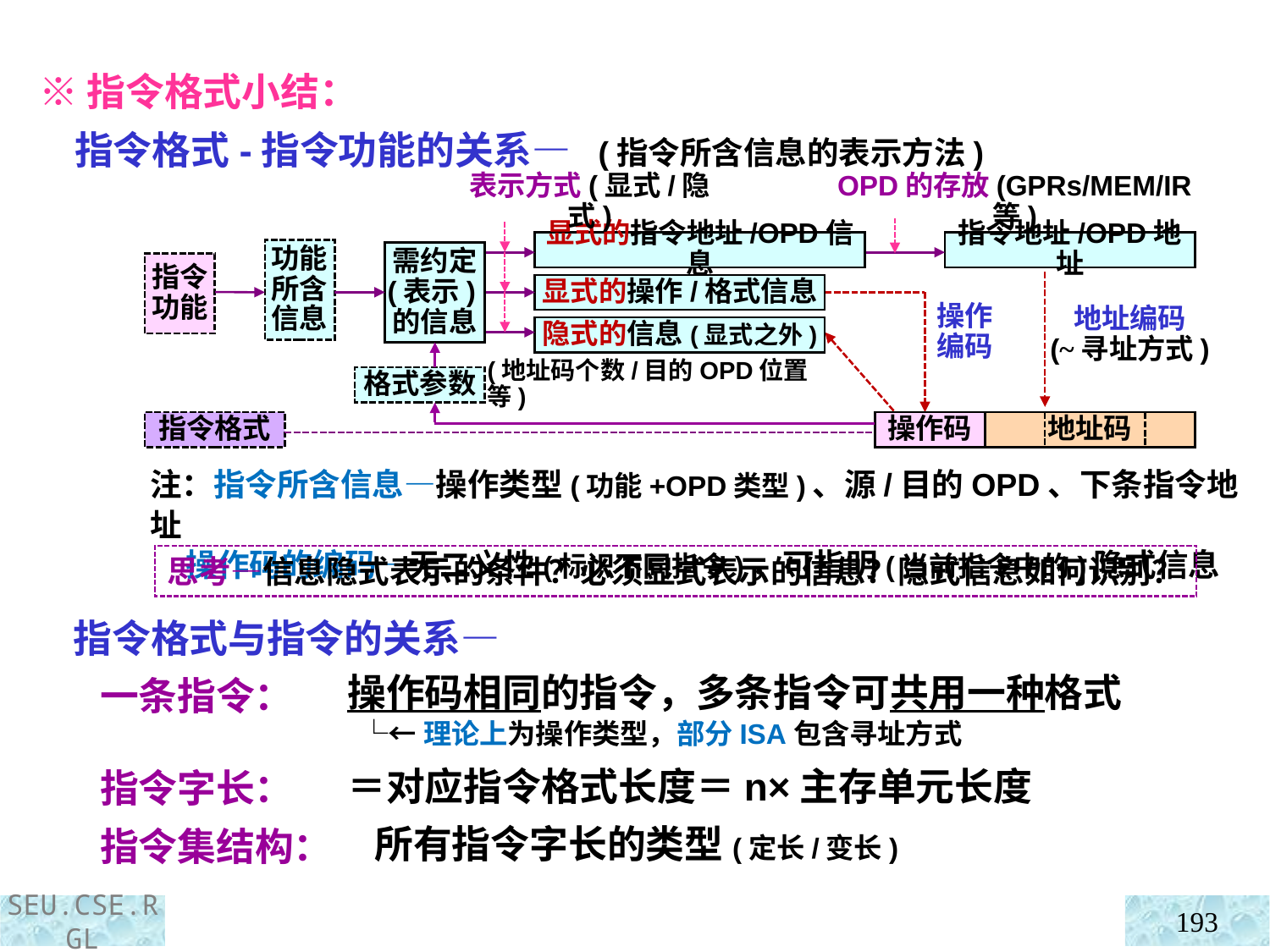

※指令格式小结：
   指令格式-指令功能的关系—  (指令所含信息的表示方法)
表示方式(显式/隐式)
OPD的存放(GPRs/MEM/IR等)
指令地址/OPD地址
显式的指令地址/OPD信息
显式的操作/格式信息
隐式的信息(显式之外)
功能所含信息
需约定
(表示)的信息
指令功能
格式参数
(地址码个数/目的OPD位置等)
地址码
指令格式
操作码
地址编码
(~寻址方式)
操作
编码
注：指令所含信息—操作类型(功能+OPD类型)、源/目的OPD、下条指令地址
    操作码的编码—无二义性(标识不同指令)，可指明(当前指令中的)隐式信息
思考—信息隐式表示的条件？必须显式表示的信息？隐式信息如何识别？
   指令格式与指令的关系—
      一条指令：

      指令字长：
      指令集结构：
操作码相同的指令，多条指令可共用一种格式
  └←理论上为操作类型，部分ISA包含寻址方式
＝对应指令格式长度＝n×主存单元长度
  所有指令字长的类型(定长/变长)
193